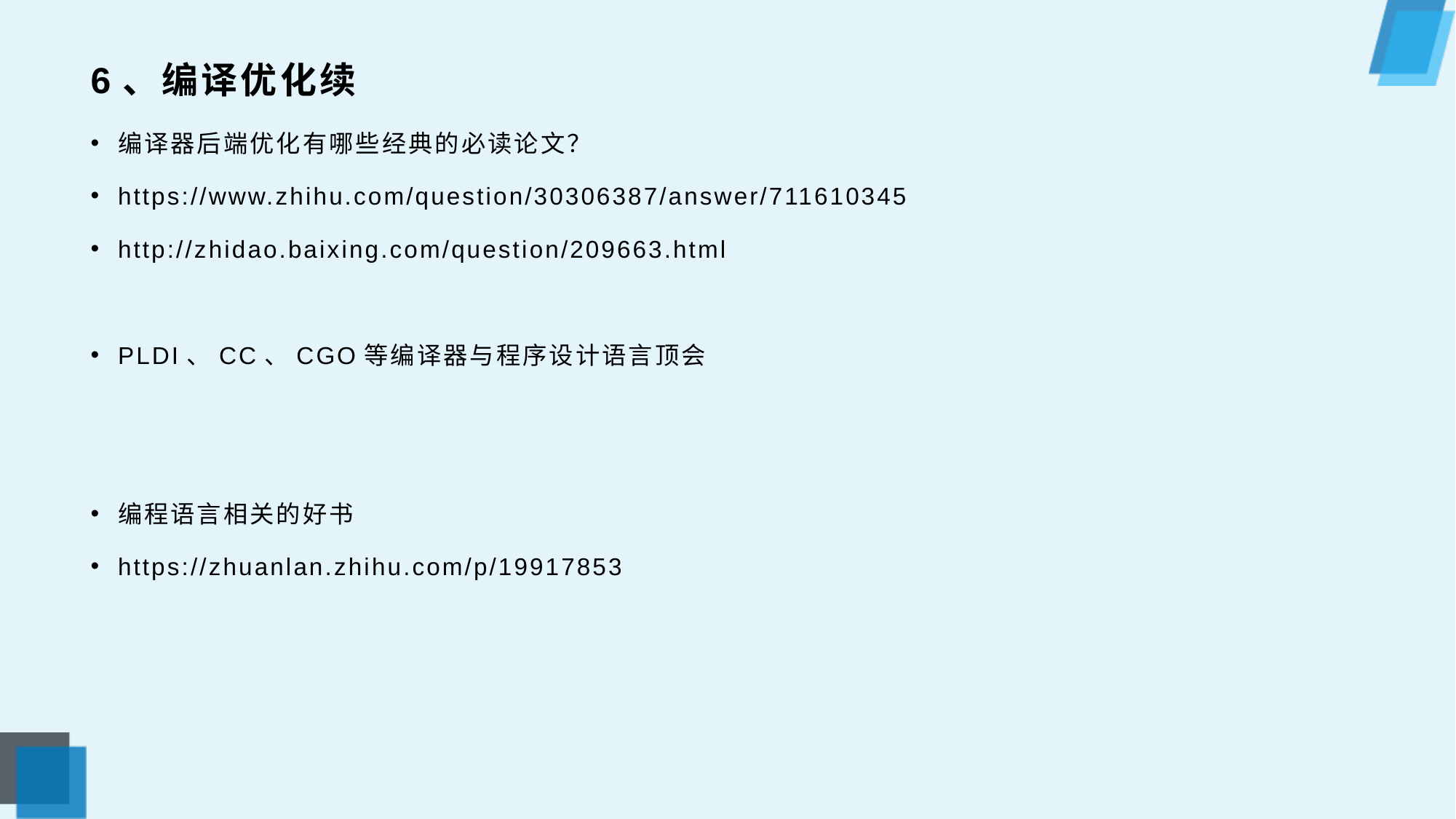

# 6、编译优化续
编译器后端优化有哪些经典的必读论文？
https://www.zhihu.com/question/30306387/answer/711610345
http://zhidao.baixing.com/question/209663.html

PLDI、CC、CGO等编译器与程序设计语言顶会

编程语言相关的好书
https://zhuanlan.zhihu.com/p/19917853